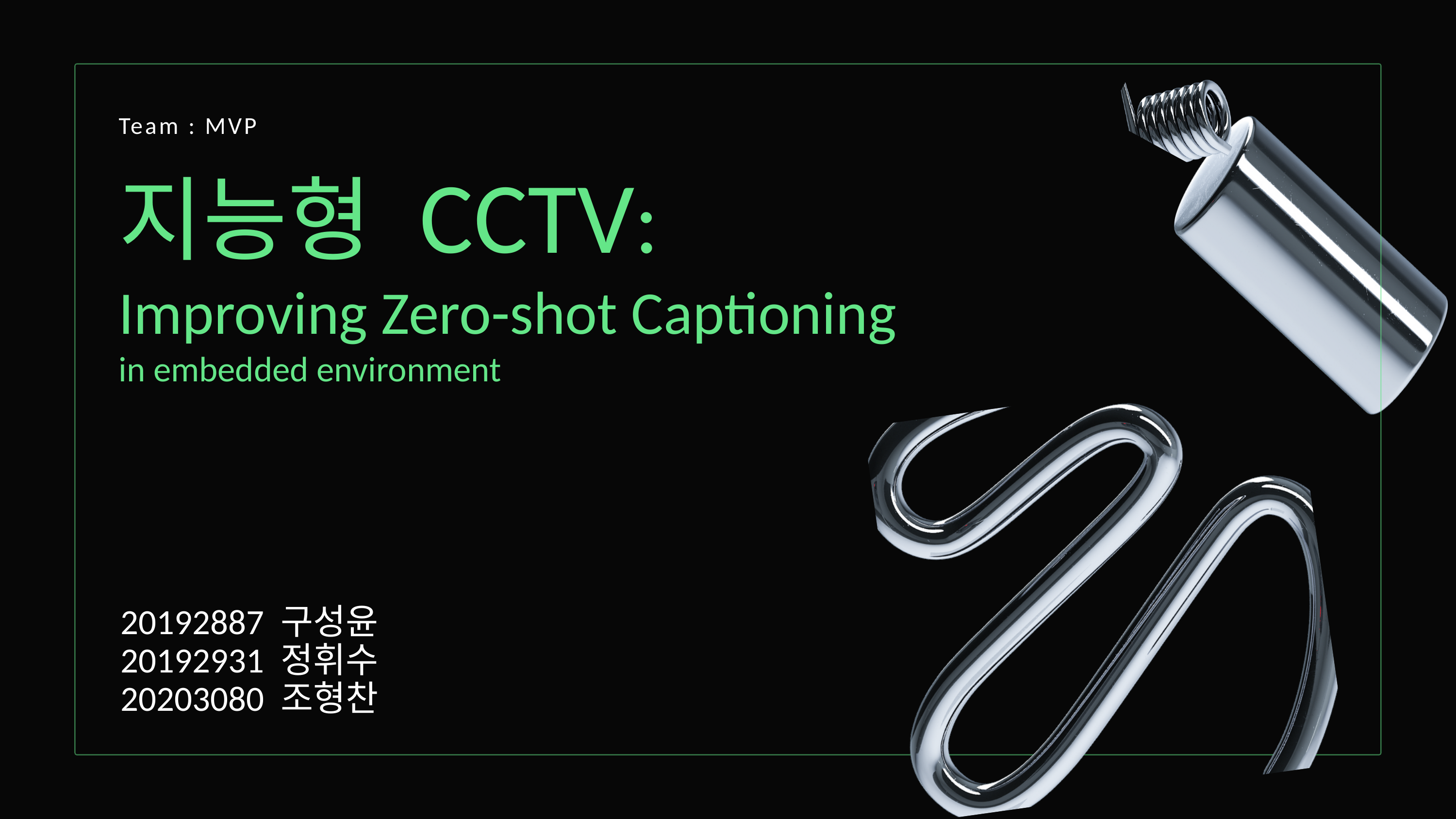

Team : MVP
지능형 CCTV:
Improving Zero-shot Captioning
in embedded environment

20192887 구성윤
20192931 정휘수
20203080 조형찬